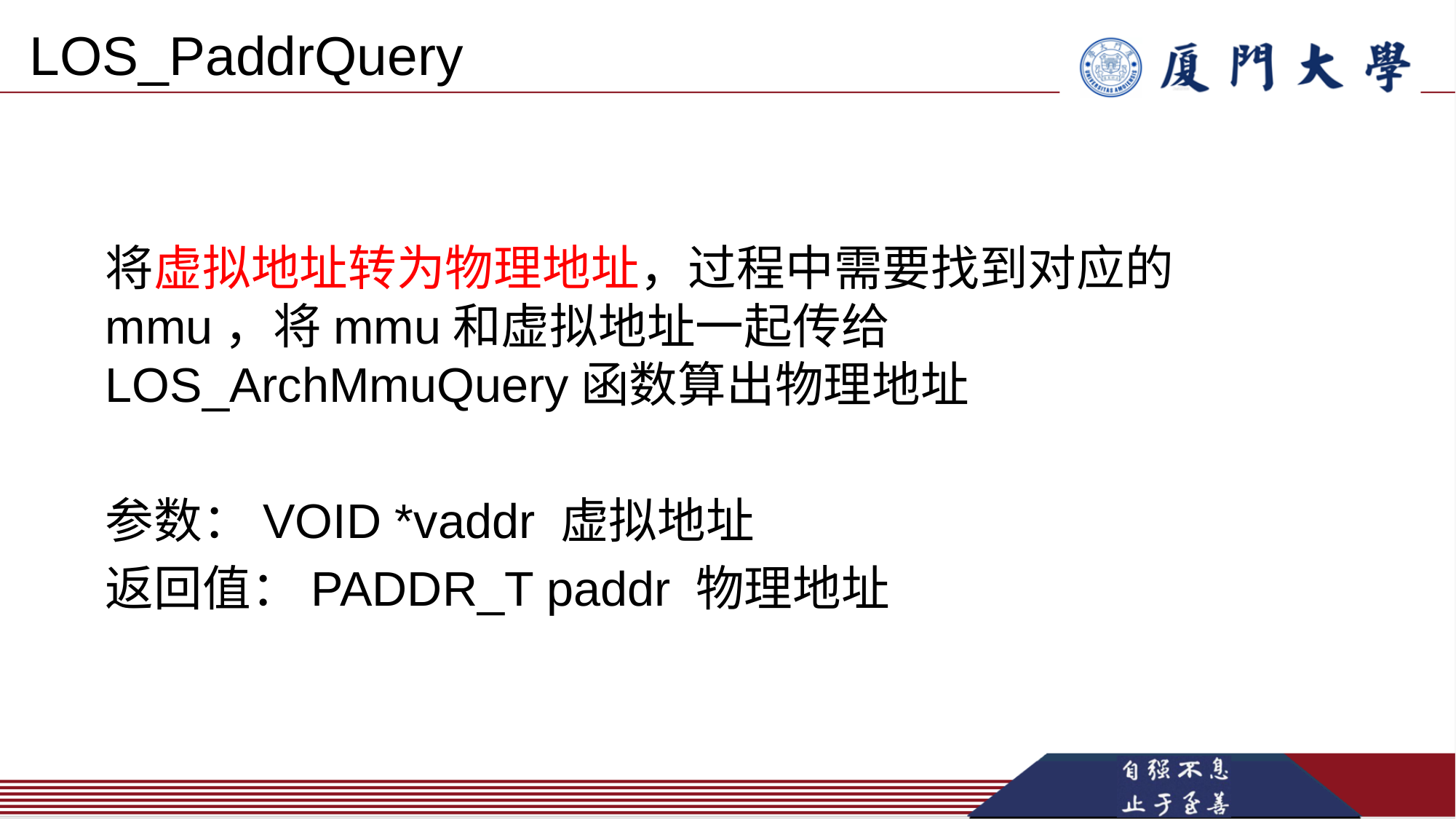

# LOS_PaddrQuery
将虚拟地址转为物理地址，过程中需要找到对应的mmu，将mmu和虚拟地址一起传给LOS_ArchMmuQuery函数算出物理地址

参数：VOID *vaddr 虚拟地址
返回值：PADDR_T paddr 物理地址